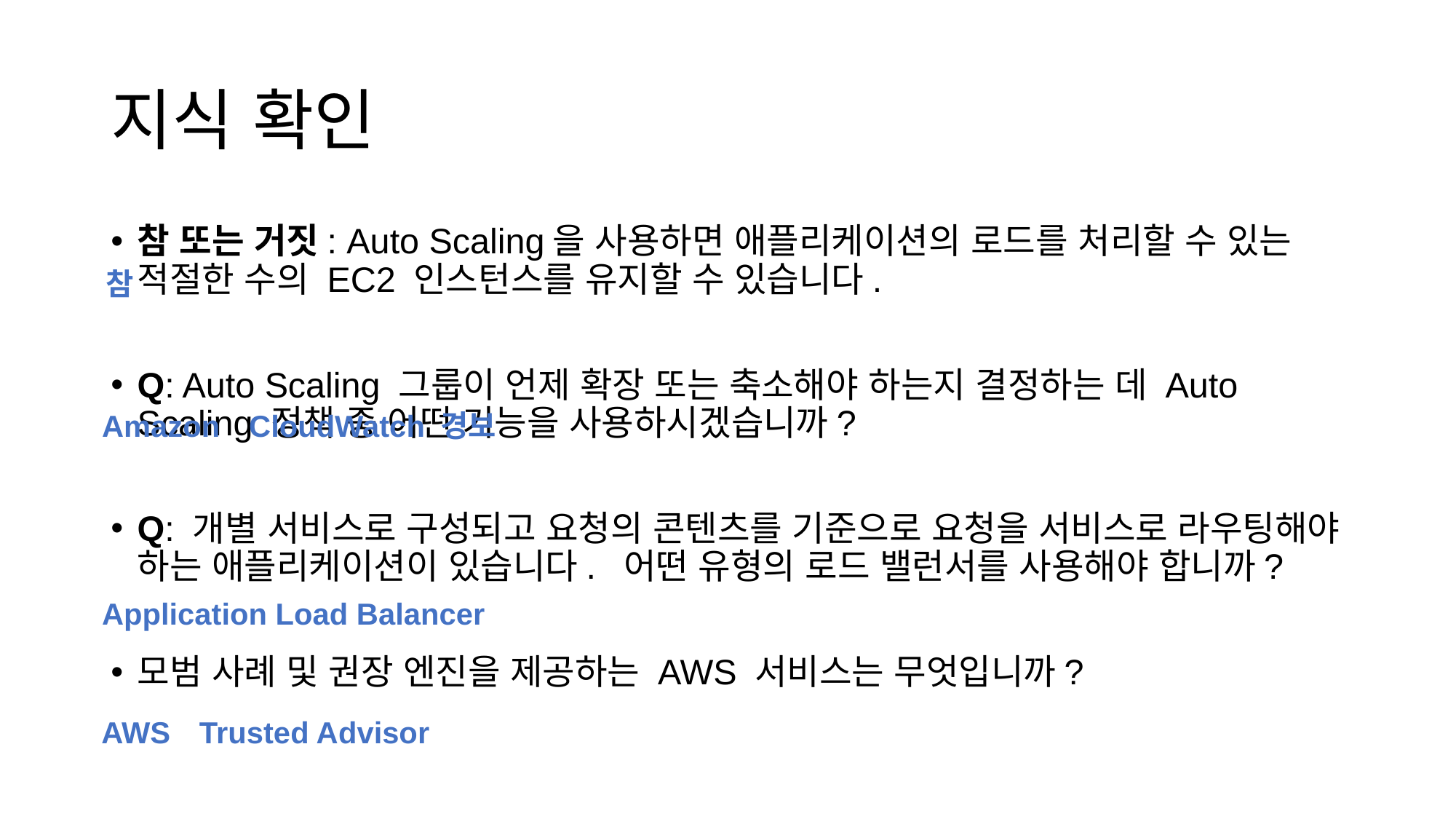

# 지식 확인
참 또는 거짓: Auto Scaling을 사용하면 애플리케이션의 로드를 처리할 수 있는 적절한 수의 EC2 인스턴스를 유지할 수 있습니다.

Q: Auto Scaling 그룹이 언제 확장 또는 축소해야 하는지 결정하는 데 Auto Scaling 정책 중 어떤 기능을 사용하시겠습니까?

Q: 개별 서비스로 구성되고 요청의 콘텐츠를 기준으로 요청을 서비스로 라우팅해야 하는 애플리케이션이 있습니다.  어떤 유형의 로드 밸런서를 사용해야 합니까?

모범 사례 및 권장 엔진을 제공하는 AWS 서비스는 무엇입니까?
참
Amazon   CloudWatch 경보
Application Load Balancer
AWS   Trusted Advisor